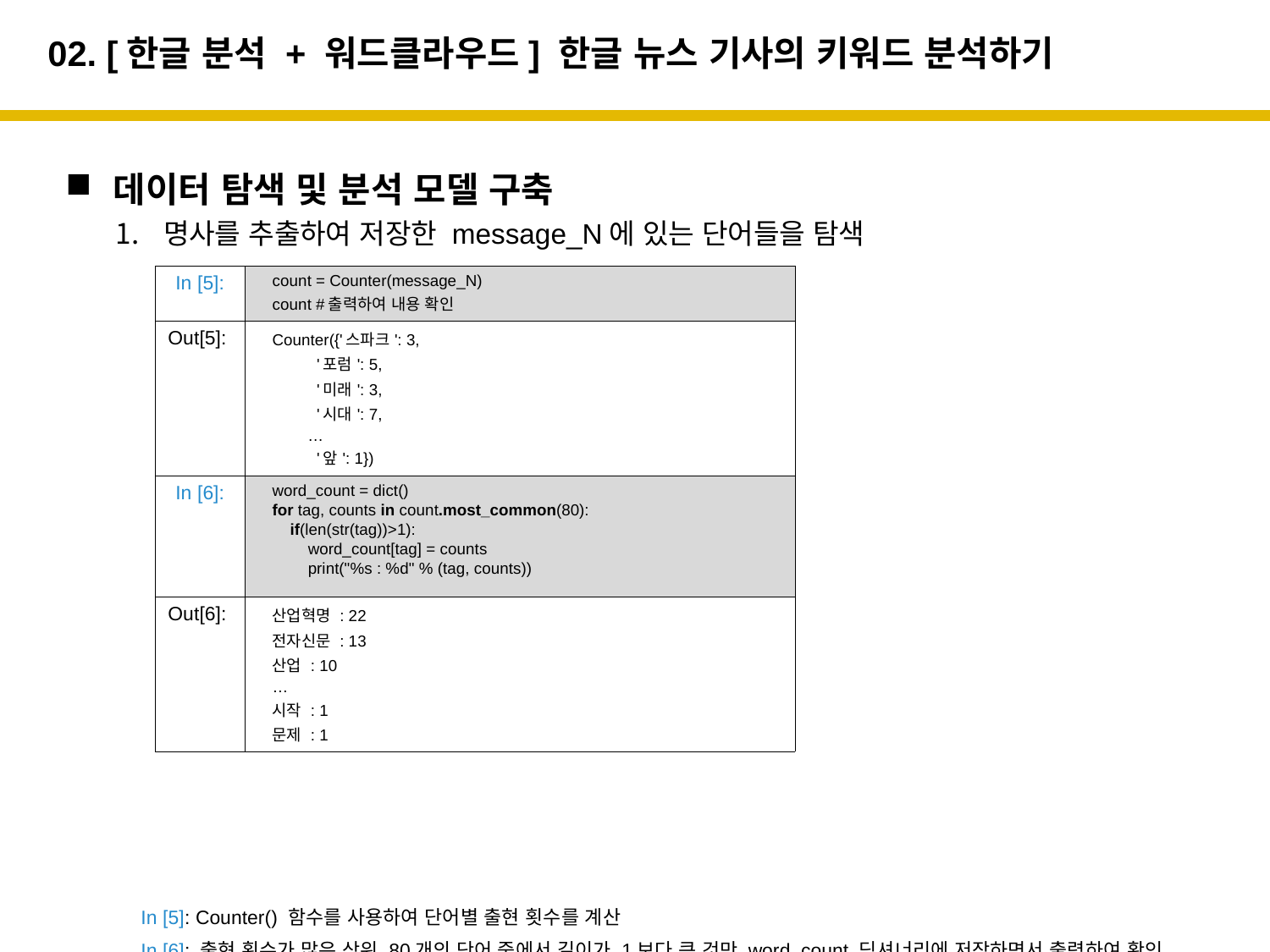

# 02. [한글 분석 + 워드클라우드] 한글 뉴스 기사의 키워드 분석하기
데이터 탐색 및 분석 모델 구축
명사를 추출하여 저장한 message_N에 있는 단어들을 탐색

In [5]: Counter() 함수를 사용하여 단어별 출현 횟수를 계산
In [6]: 출현 횟수가 많은 상위 80개의 단어 중에서 길이가 1보다 큰 것만 word_count 딕셔너리에 저장하면서 출력하여 확인
| In [5]: | count = Counter(message\_N) count #출력하여 내용 확인 |
| --- | --- |
| Out[5]: | Counter({'스파크': 3, '포럼': 5, '미래': 3, '시대': 7, … '앞': 1}) |
| In [6]: | word\_count = dict() for tag, counts in count.most\_common(80): if(len(str(tag))>1): word\_count[tag] = counts print("%s : %d" % (tag, counts)) |
| Out[6]: | 산업혁명 : 22 전자신문 : 13 산업 : 10 … 시작 : 1 문제 : 1 |